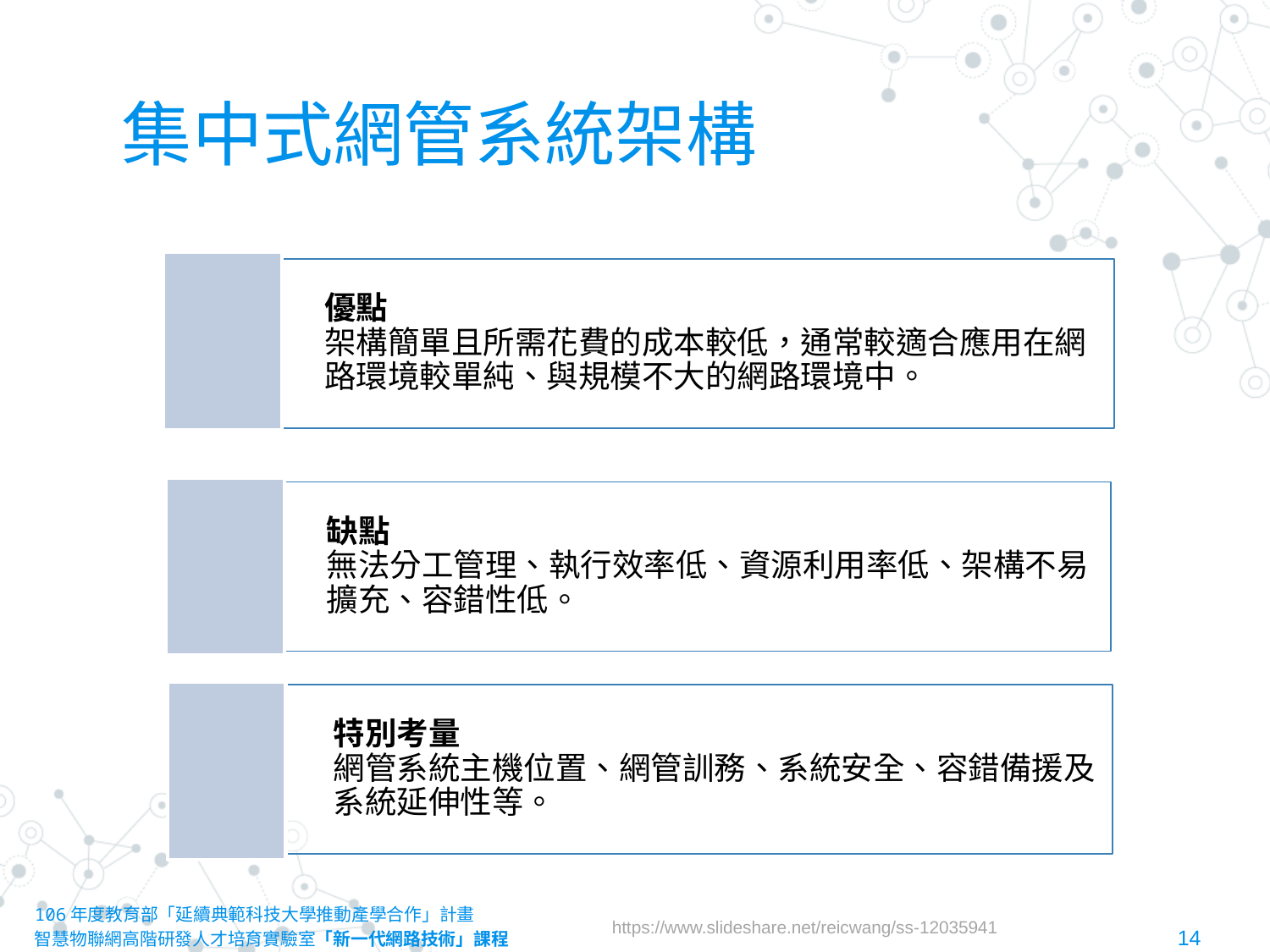

# 集中式網管系統架構
優點
架構簡單且所需花費的成本較低，通常較適合應用在網路環境較單純、與規模不大的網路環境中。
缺點
無法分工管理、執行效率低、資源利用率低、架構不易擴充、容錯性低。
特別考量
網管系統主機位置、網管訓務、系統安全、容錯備援及系統延伸性等。
106年度教育部「延續典範科技大學推動產學合作」計畫
智慧物聯網高階研發人才培育實驗室「新一代網路技術」課程						14
https://www.slideshare.net/reicwang/ss-12035941